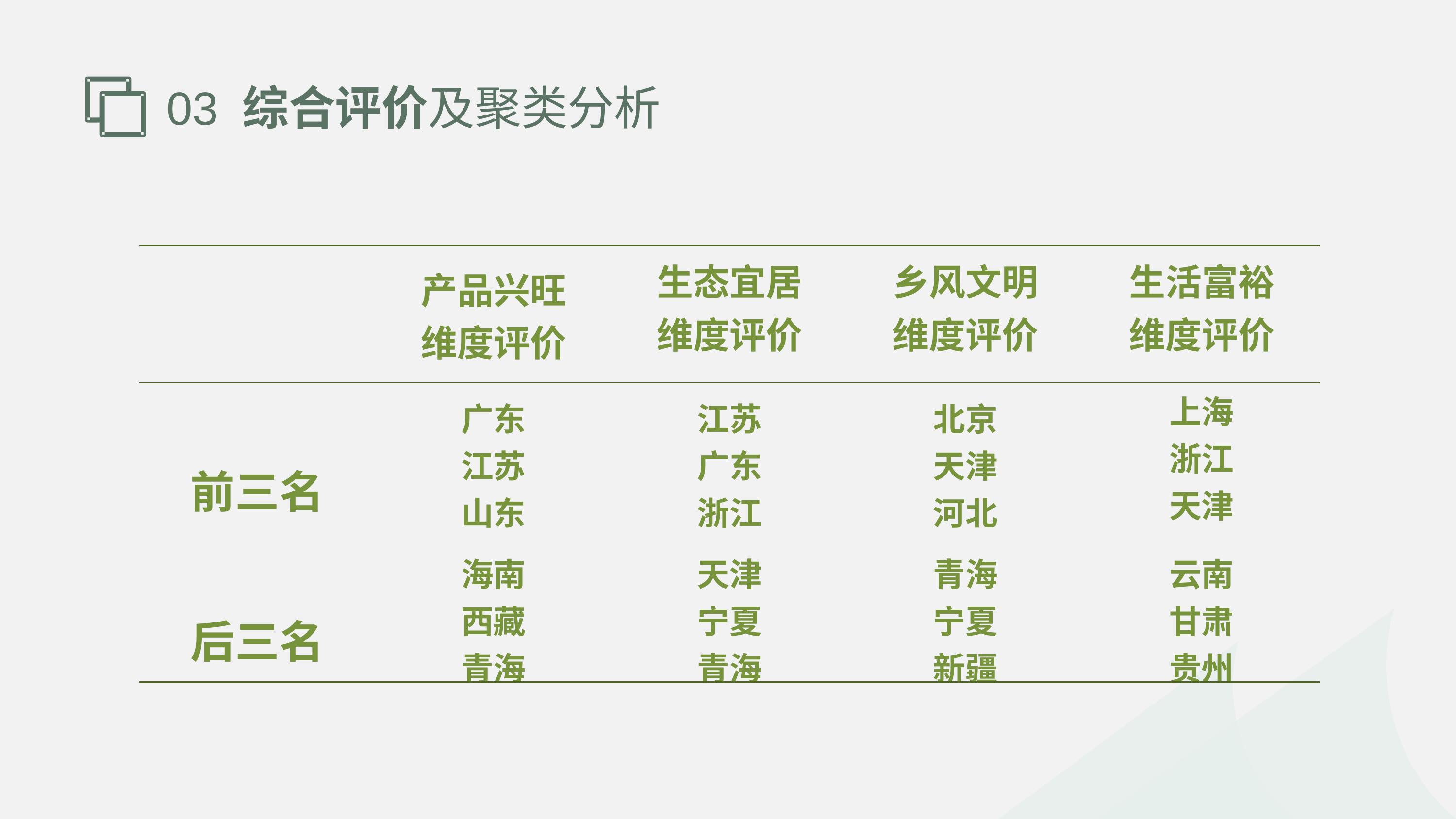

03 综合评价及聚类分析

|  | 产品兴旺 维度评价 | 生态宜居 维度评价 | 乡风文明 维度评价 | 生活富裕 维度评价 |
| --- | --- | --- | --- | --- |
| 前三名 | 广东 江苏 山东 | 江苏 广东 浙江 | 北京 天津 河北 | 上海 浙江 天津 |
| 后三名 | 海南 西藏 青海 | 天津 宁夏 青海 | 青海 宁夏 新疆 | 云南 甘肃 贵州 |